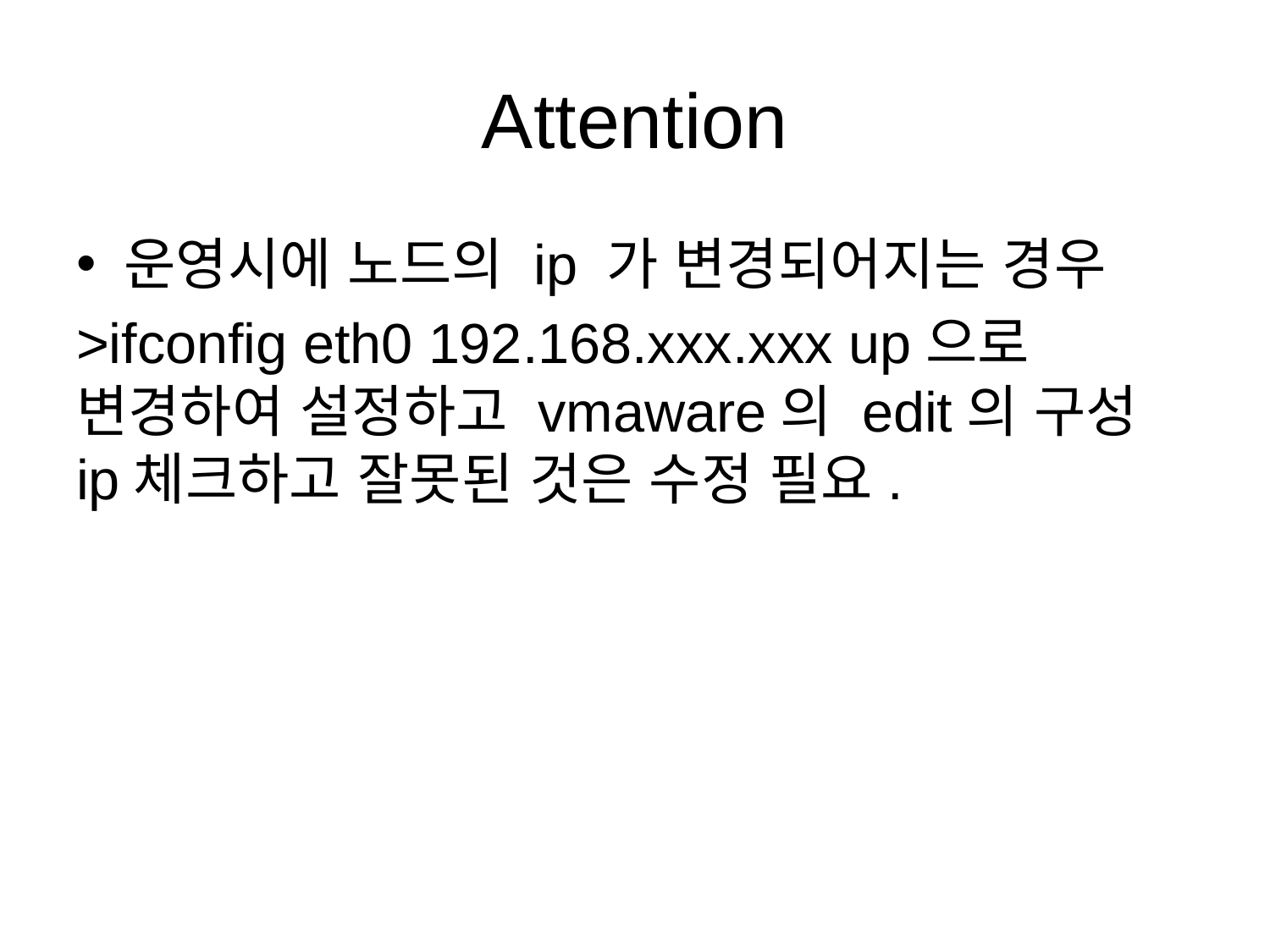

# Attention
운영시에 노드의 ip 가 변경되어지는 경우
>ifconfig eth0 192.168.xxx.xxx up으로 변경하여 설정하고 vmaware의 edit의 구성ip체크하고 잘못된 것은 수정 필요.